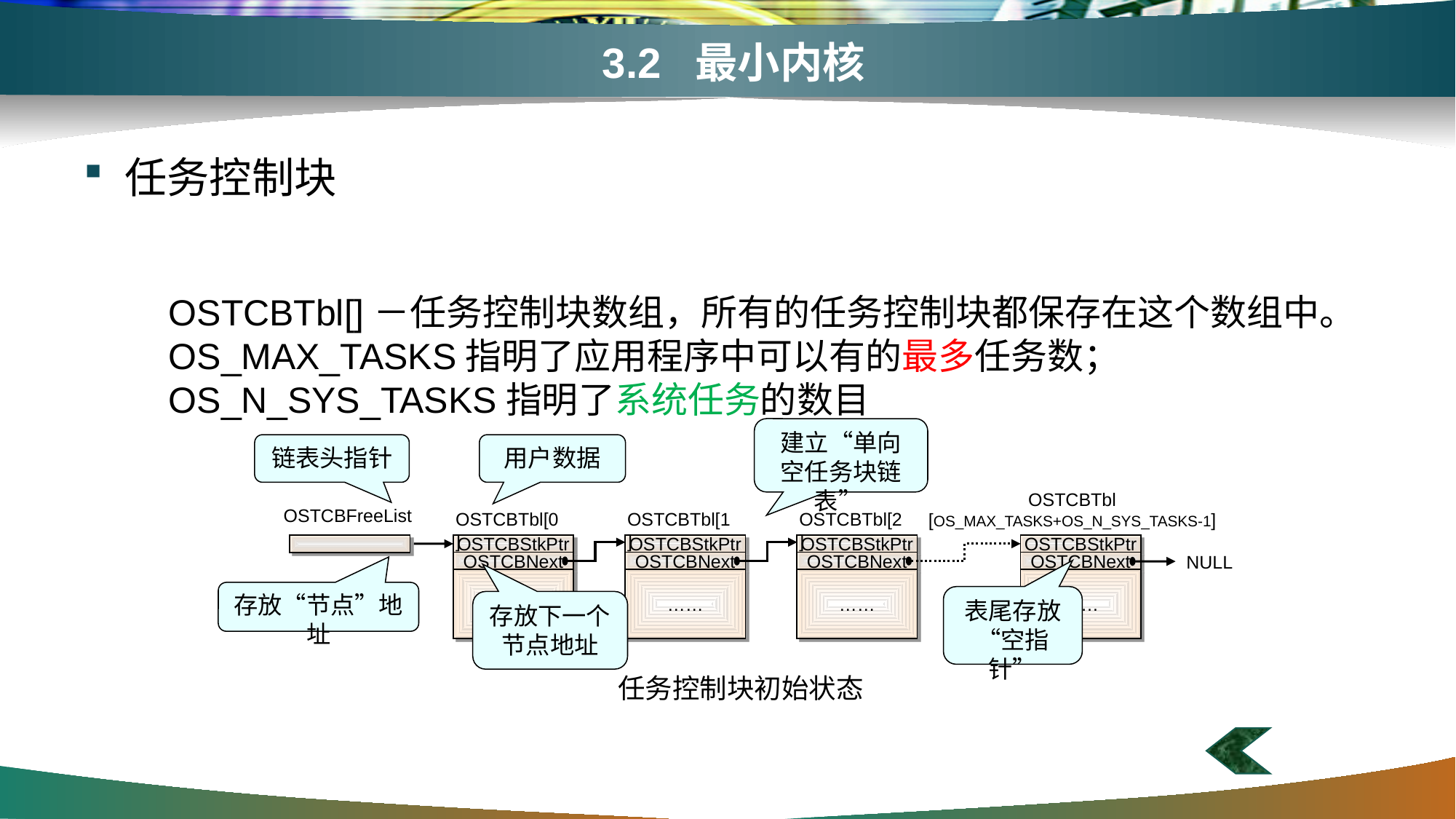

# 3.2  最小内核
任务控制块
OSTCBTbl[]－任务控制块数组，所有的任务控制块都保存在这个数组中。 OS_MAX_TASKS指明了应用程序中可以有的最多任务数；
OS_N_SYS_TASKS指明了系统任务的数目
建立“单向空任务块链表”
链表头指针
用户数据
OSTCBTbl
[OS_MAX_TASKS+OS_N_SYS_TASKS-1]
OSTCBStkPtr
OSTCBNext
……
OSTCBFreeList

OSTCBTbl[0]
OSTCBStkPtr
OSTCBNext
……
OSTCBTbl[1]
OSTCBStkPtr
OSTCBNext
……
OSTCBTbl[2]
OSTCBStkPtr
OSTCBNext
……

NULL

存放“节点”地址
表尾存放“空指针”
存放下一个节点地址
任务控制块初始状态